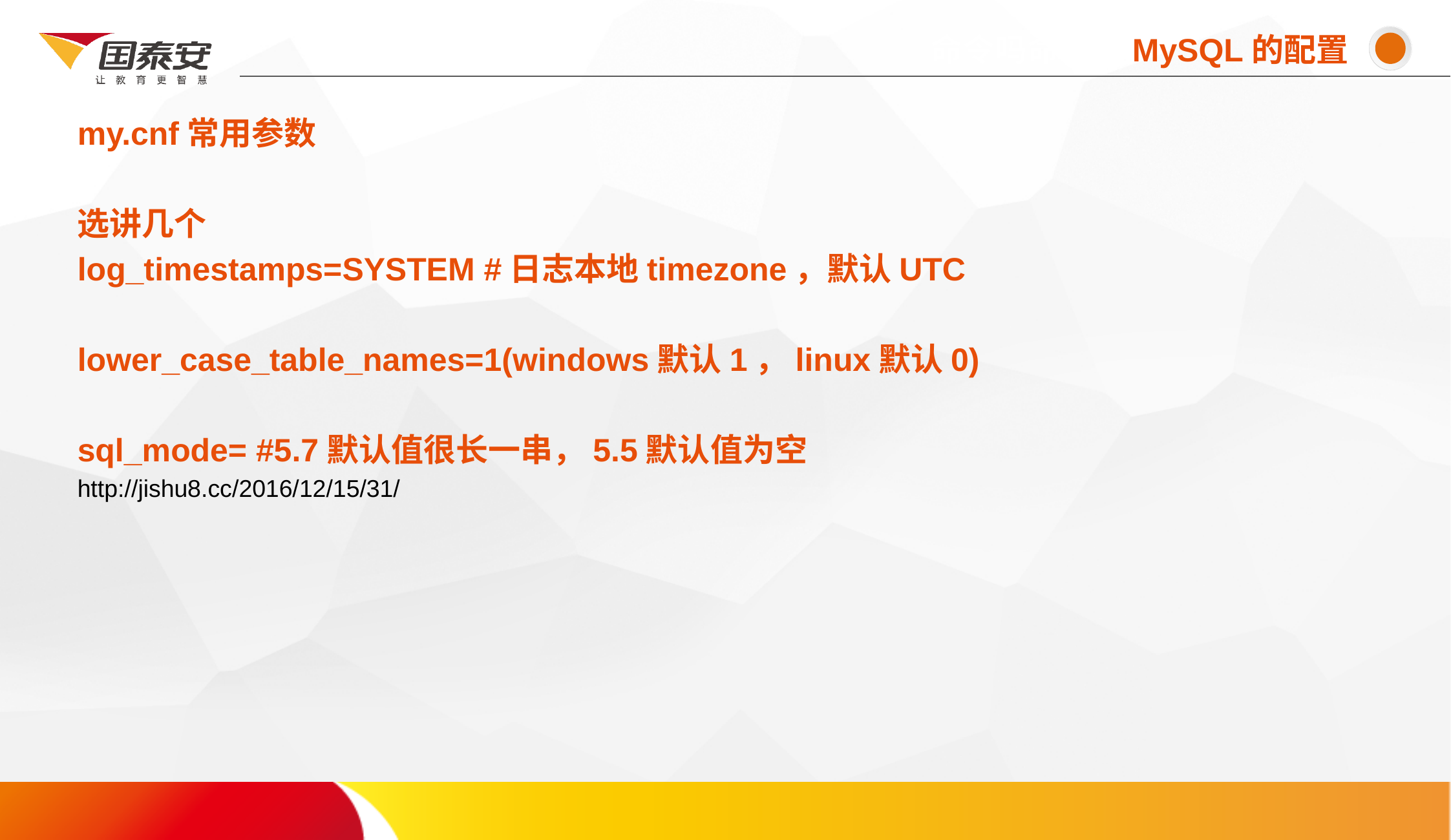

命令吗命令命MySQL的配置
my.cnf常用参数

选讲几个
log_timestamps=SYSTEM #日志本地timezone，默认UTC

lower_case_table_names=1(windows默认1，linux默认0)

sql_mode= #5.7默认值很长一串，5.5默认值为空
http://jishu8.cc/2016/12/15/31/
#